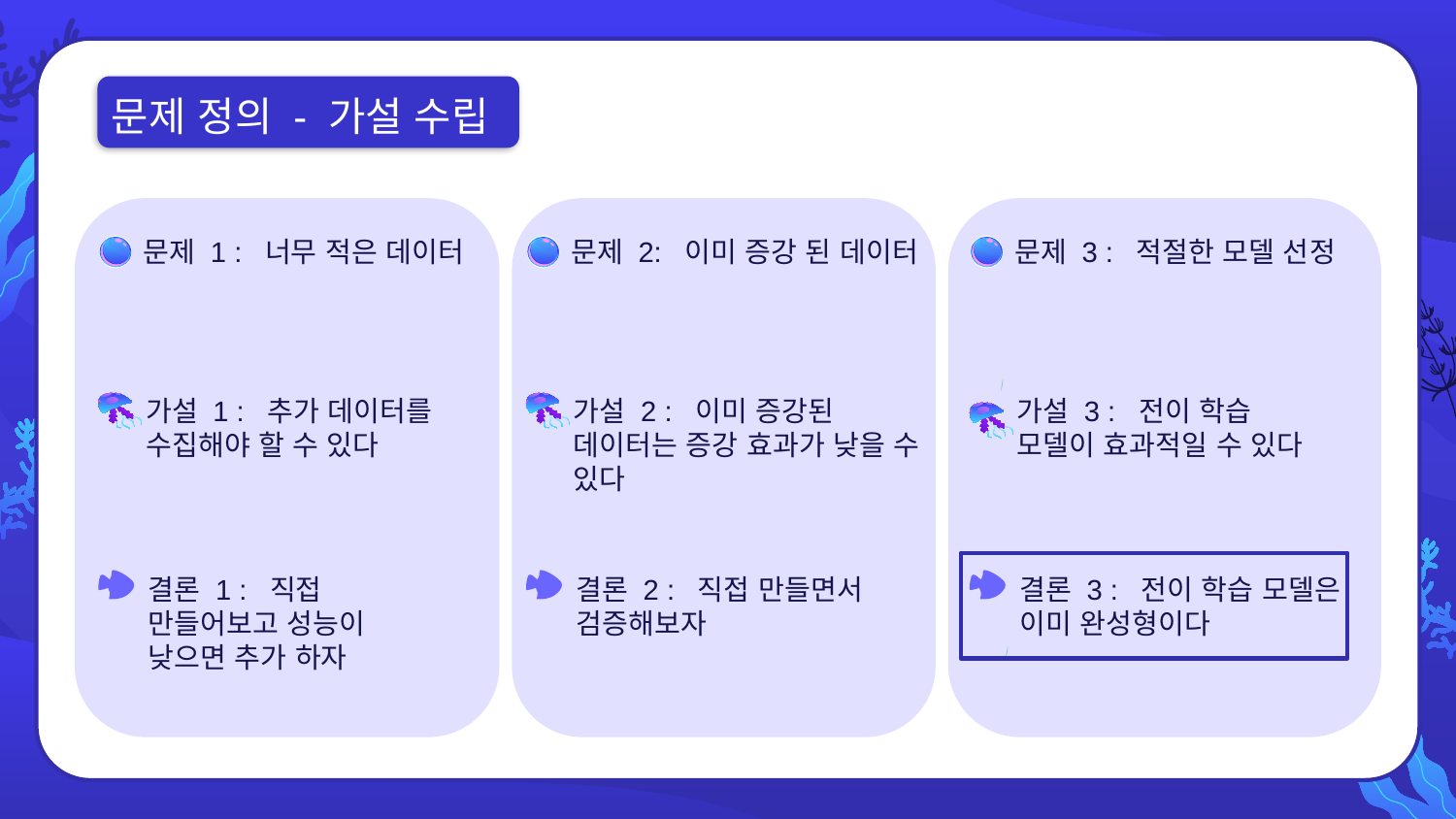

문제 정의 - 가설 수립

문제 1 :  너무 적은 데이터

문제 2:  이미 증강 된 데이터

문제 3 :  적절한 모델 선정

가설 1 :  추가 데이터를 수집해야 할 수 있다

가설 2 :  이미 증강된 데이터는 증강 효과가 낮을 수 있다

가설 3 :  전이 학습 모델이 효과적일 수 있다

결론 1 :  직접 만들어보고 성능이 낮으면 추가 하자

결론 2 :  직접 만들면서 검증해보자

결론 3 :  전이 학습 모델은 이미 완성형이다